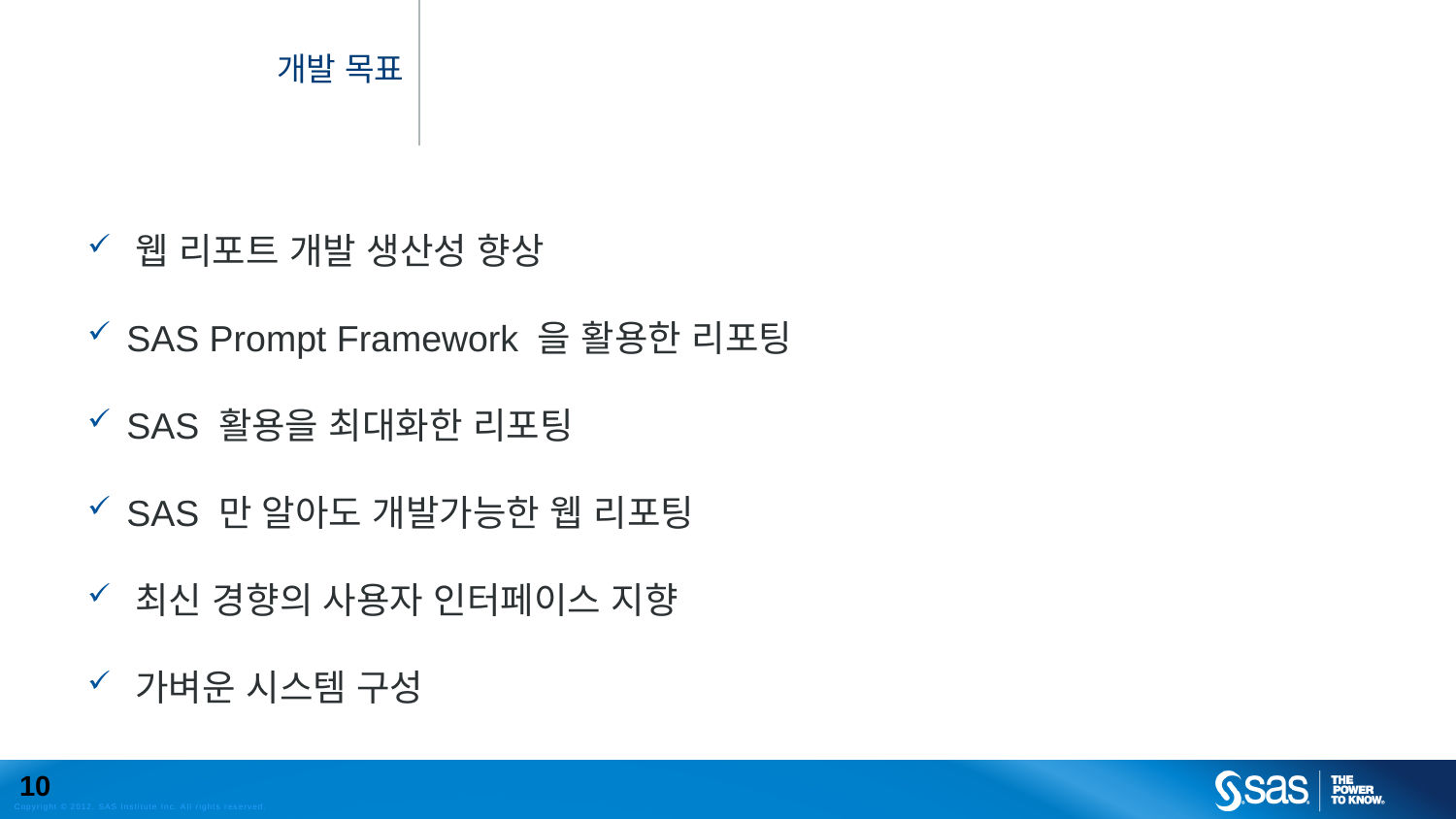

# 개발 목표
 웹 리포트 개발 생산성 향상
 SAS Prompt Framework 을 활용한 리포팅
 SAS 활용을 최대화한 리포팅
 SAS 만 알아도 개발가능한 웹 리포팅
 최신 경향의 사용자 인터페이스 지향
 가벼운 시스템 구성